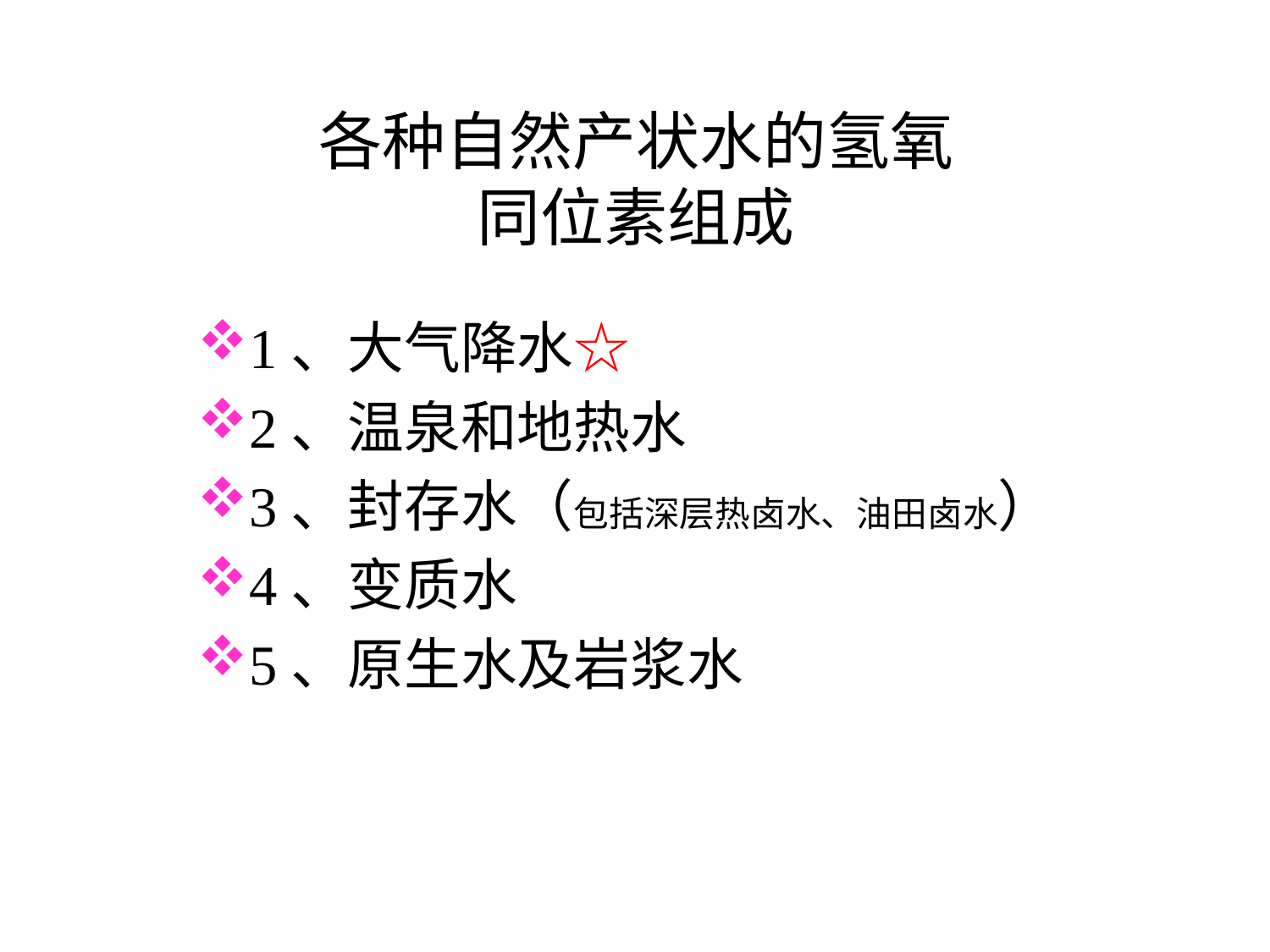

# 各种自然产状水的氢氧 同位素组成
1、大气降水☆
2、温泉和地热水
3、封存水（包括深层热卤水、油田卤水）
4、变质水
5、原生水及岩浆水